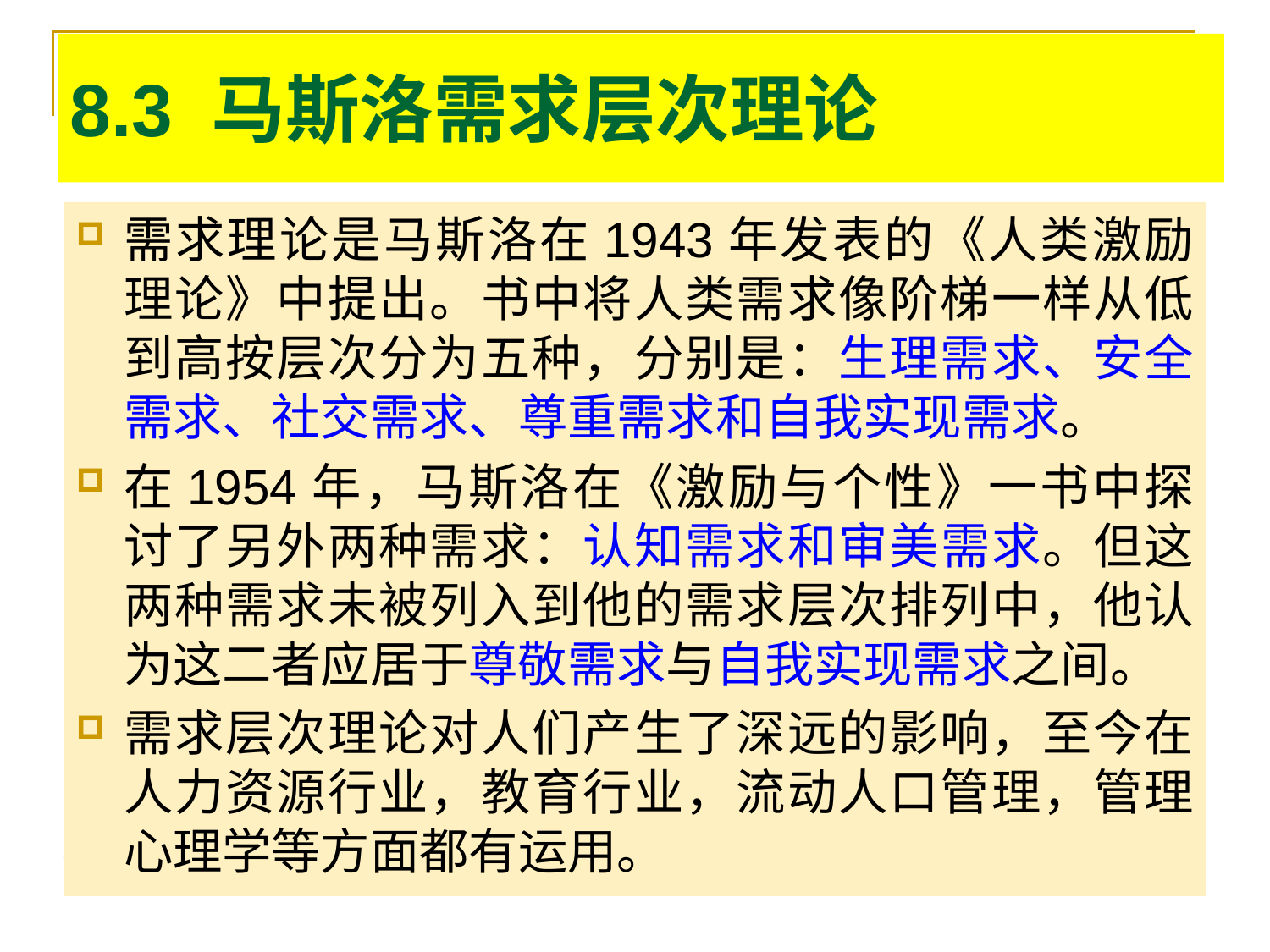

8.3 马斯洛需求层次理论
#
需求理论是马斯洛在1943年发表的《人类激励理论》中提出。书中将人类需求像阶梯一样从低到高按层次分为五种，分别是：生理需求、安全需求、社交需求、尊重需求和自我实现需求。
在1954年，马斯洛在《激励与个性》一书中探讨了另外两种需求：认知需求和审美需求。但这两种需求未被列入到他的需求层次排列中，他认为这二者应居于尊敬需求与自我实现需求之间。
需求层次理论对人们产生了深远的影响，至今在人力资源行业，教育行业，流动人口管理，管理心理学等方面都有运用。